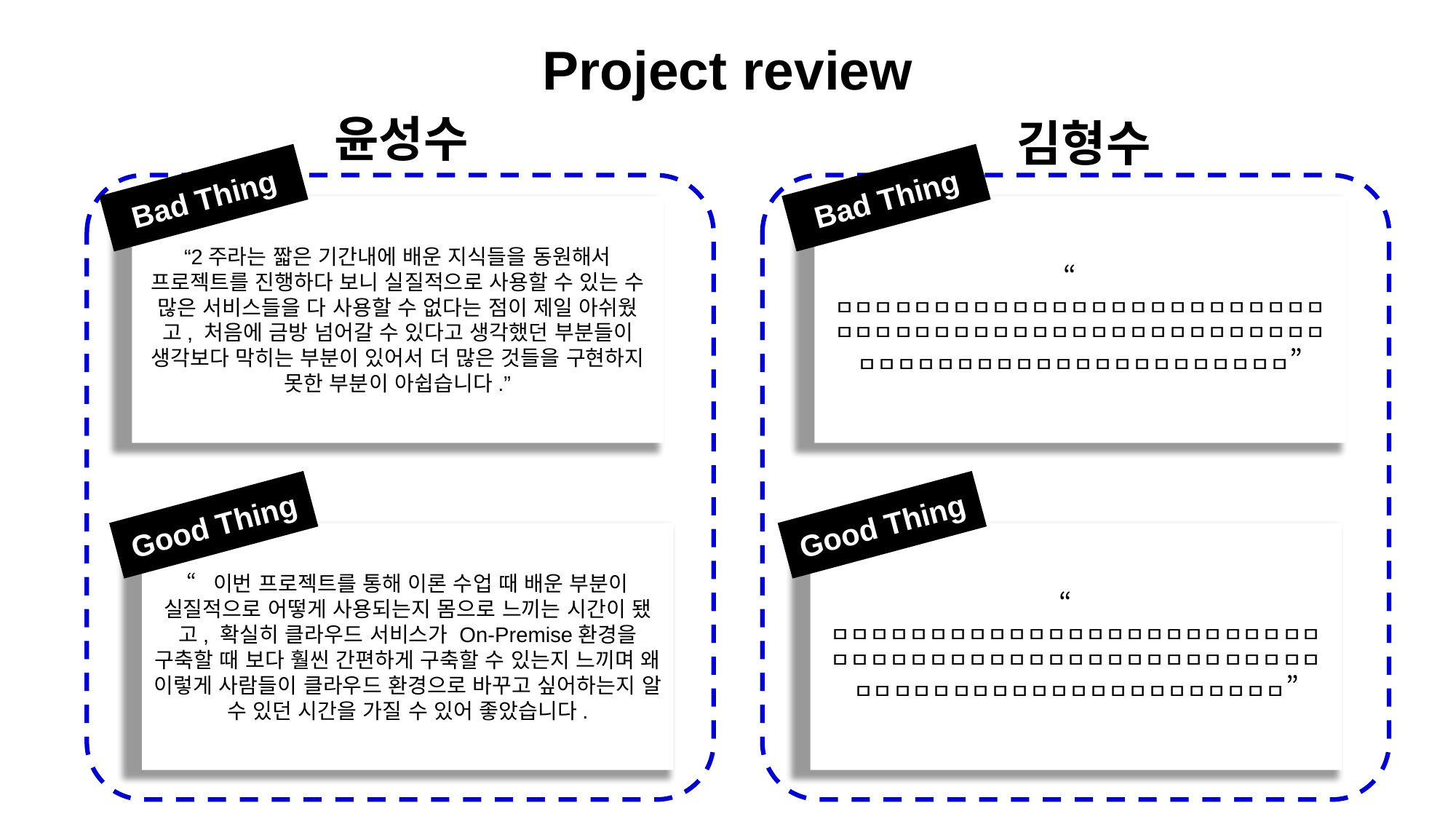

Project review
윤성수
김형수
Bad Thing
“2주라는 짧은 기간내에 배운 지식들을 동원해서 프로젝트를 진행하다 보니 실질적으로 사용할 수 있는 수 많은 서비스들을 다 사용할 수 없다는 점이 제일 아쉬웠고, 처음에 금방 넘어갈 수 있다고 생각했던 부분들이 생각보다 막히는 부분이 있어서 더 많은 것들을 구현하지 못한 부분이 아쉽습니다.”
Bad Thing
“ㅁㅁㅁㅁㅁㅁㅁㅁㅁㅁㅁㅁㅁㅁㅁㅁㅁㅁㅁㅁㅁㅁㅁㅁㅁㅁㅁㅁㅁㅁㅁㅁㅁㅁㅁㅁㅁㅁㅁㅁㅁㅁㅁㅁㅁㅁㅁㅁㅁㅁㅁㅁㅁㅁㅁㅁㅁㅁㅁㅁㅁㅁㅁㅁㅁㅁㅁㅁㅁㅁㅁㅁ”

Good Thing
“이번 프로젝트를 통해 이론 수업 때 배운 부분이 실질적으로 어떻게 사용되는지 몸으로 느끼는 시간이 됐고, 확실히 클라우드 서비스가 On-Premise환경을 구축할 때 보다 훨씬 간편하게 구축할 수 있는지 느끼며 왜 이렇게 사람들이 클라우드 환경으로 바꾸고 싶어하는지 알 수 있던 시간을 가질 수 있어 좋았습니다.
Good Thing
“ㅁㅁㅁㅁㅁㅁㅁㅁㅁㅁㅁㅁㅁㅁㅁㅁㅁㅁㅁㅁㅁㅁㅁㅁㅁㅁㅁㅁㅁㅁㅁㅁㅁㅁㅁㅁㅁㅁㅁㅁㅁㅁㅁㅁㅁㅁㅁㅁㅁㅁㅁㅁㅁㅁㅁㅁㅁㅁㅁㅁㅁㅁㅁㅁㅁㅁㅁㅁㅁㅁㅁㅁ”